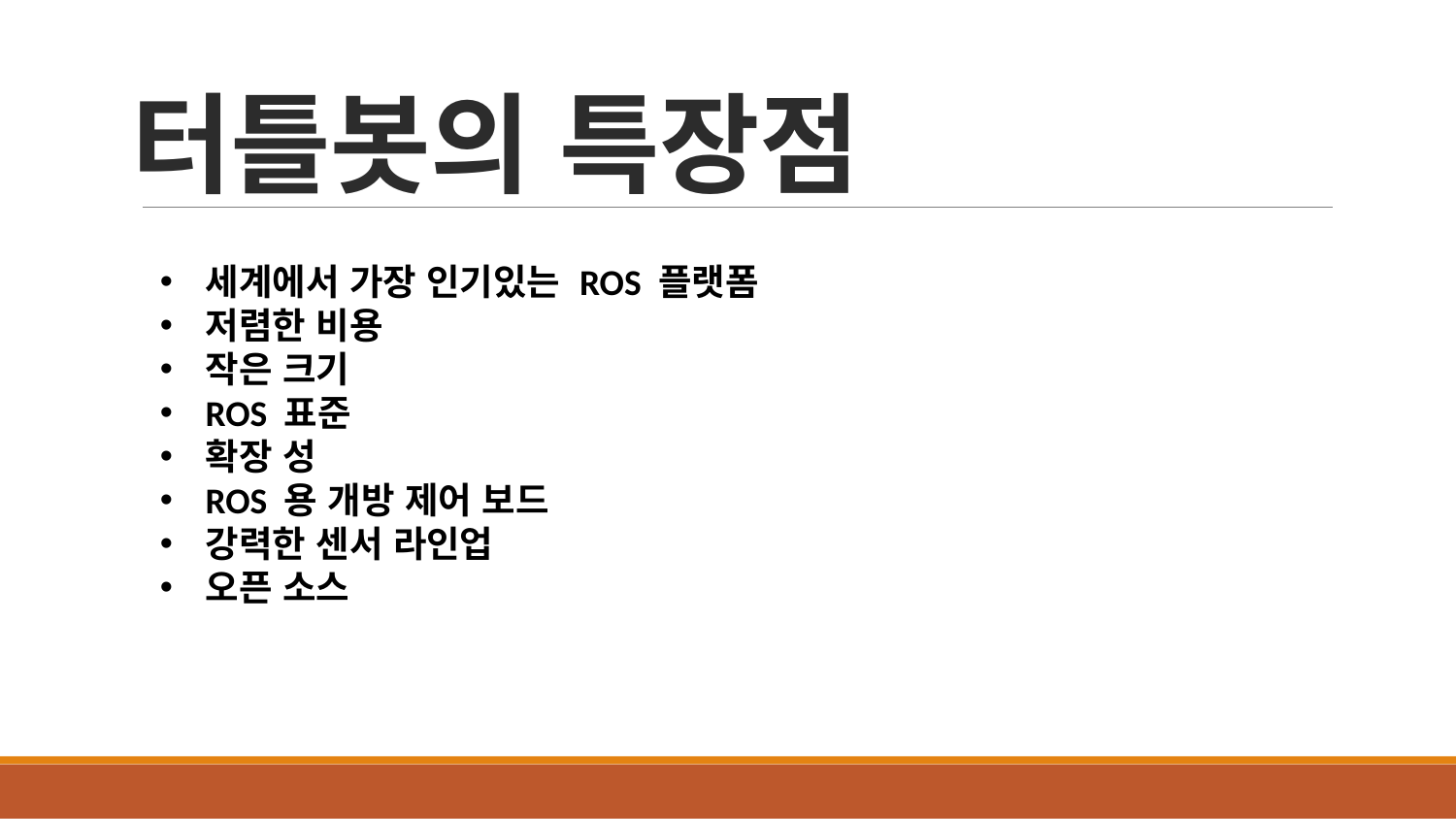

# 터틀봇의 특장점
세계에서 가장 인기있는 ROS 플랫폼
저렴한 비용
작은 크기
ROS 표준
확장 성
ROS 용 개방 제어 보드
강력한 센서 라인업
오픈 소스